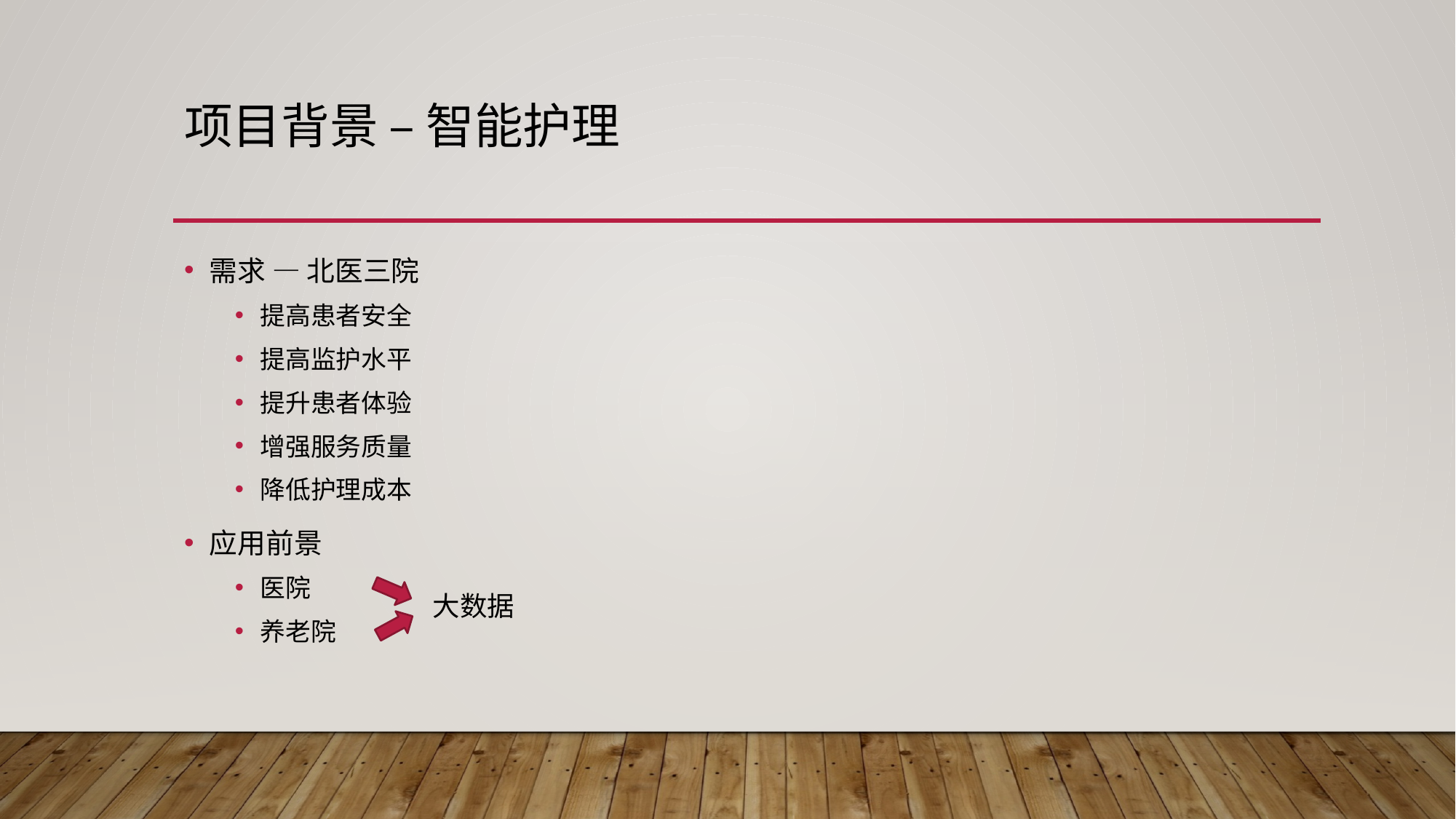

# 项目背景 – 智能护理
需求 — 北医三院
提高患者安全
提高监护水平
提升患者体验
增强服务质量
降低护理成本
应用前景
医院
养老院

大数据